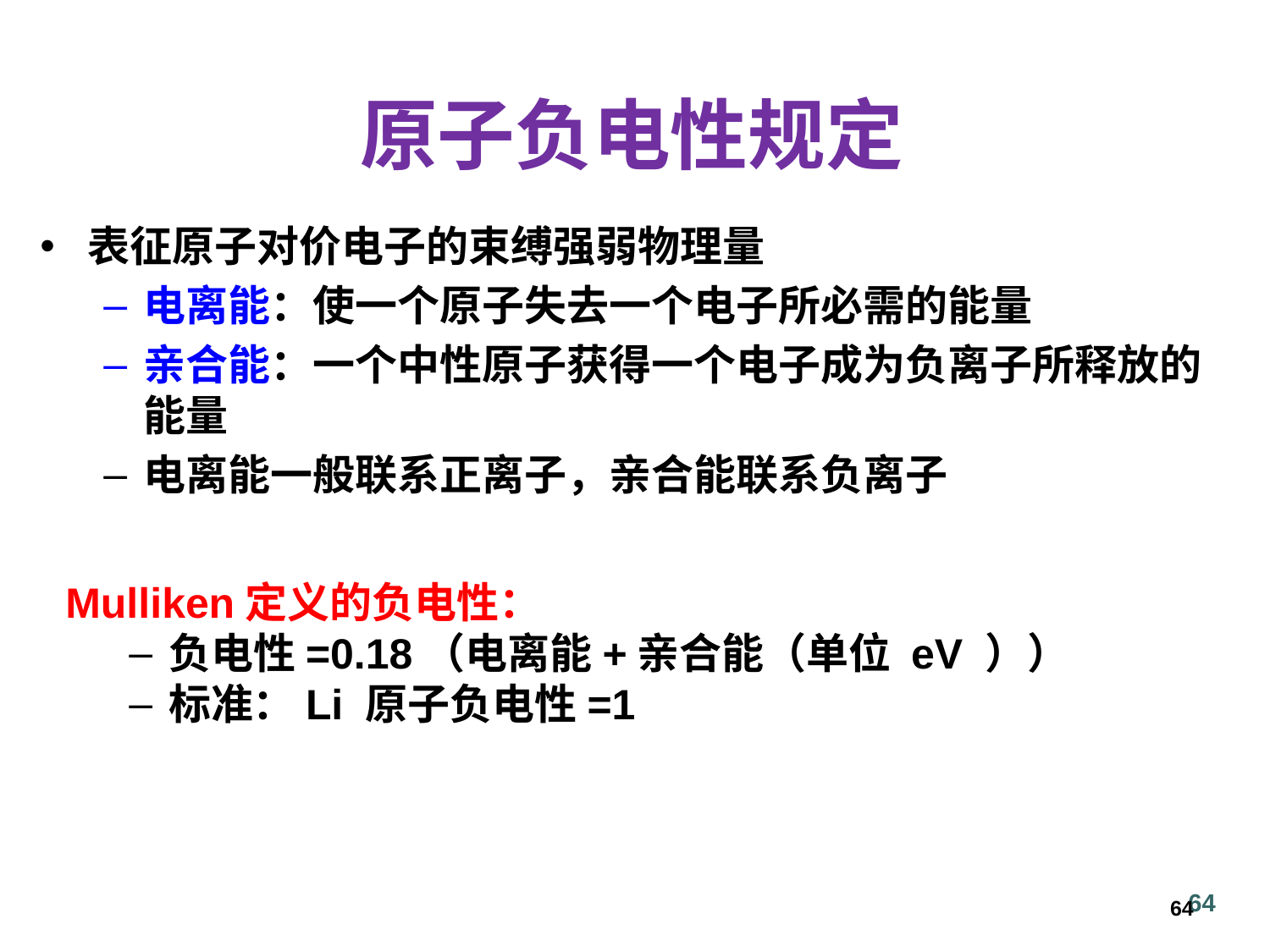

原子负电性规定
表征原子对价电子的束缚强弱物理量
电离能：使一个原子失去一个电子所必需的能量
亲合能：一个中性原子获得一个电子成为负离子所释放的能量
电离能一般联系正离子，亲合能联系负离子
Mulliken定义的负电性：
负电性=0.18（电离能+亲合能（单位 eV ））
标准：Li 原子负电性=1
64
64